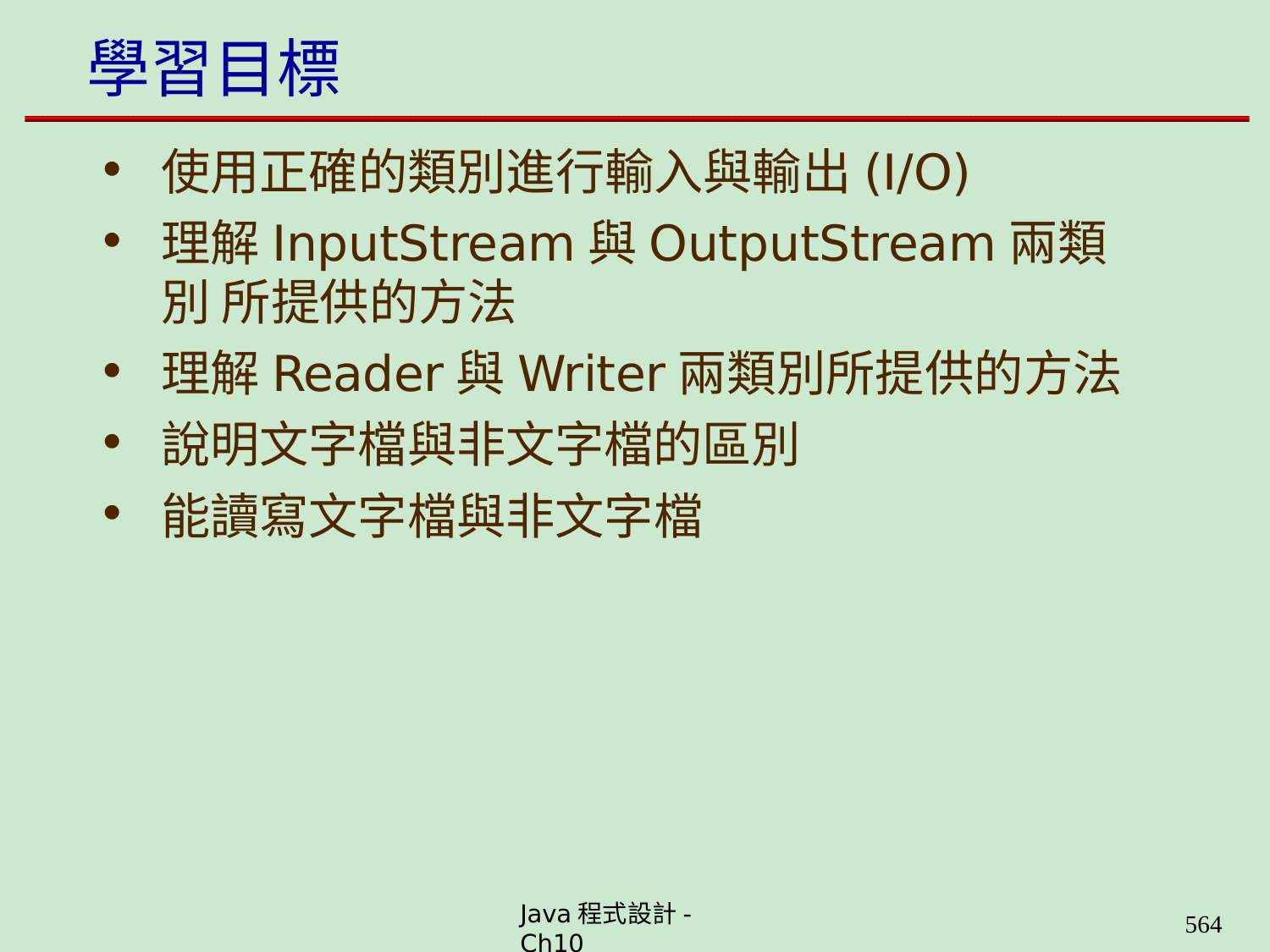

# 學習目標
使用正確的類別進行輸入與輸出(I/O)
理解InputStream與OutputStream兩類別 所提供的方法
理解Reader與Writer兩類別所提供的方法
說明文字檔與非文字檔的區別
能讀寫文字檔與非文字檔
Java程式設計-Ch10
564